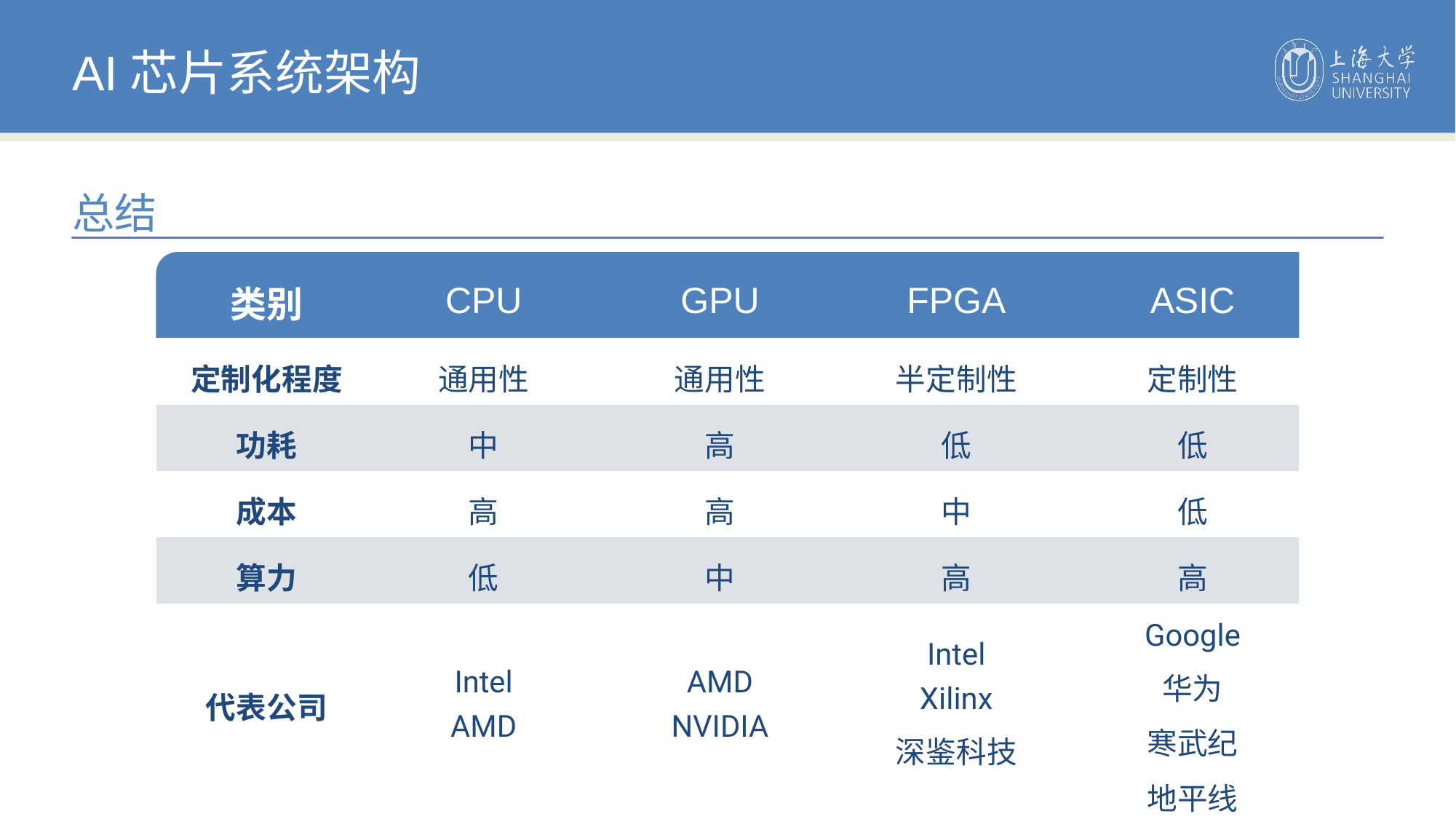

AI芯片系统架构
总结

| 类别 | CPU | GPU | FPGA | ASIC |
| --- | --- | --- | --- | --- |
| 定制化程度 | 通用性 | 通用性 | 半定制性 | 定制性 |
| 功耗 | 中 | 高 | 低 | 低 |
| 成本 | 高 | 高 | 中 | 低 |
| 算力 | 低 | 中 | 高 | 高 |
| 代表公司 | Intel AMD | AMD NVIDIA | Intel Xilinx 深鉴科技 | Google 华为 寒武纪 地平线 |